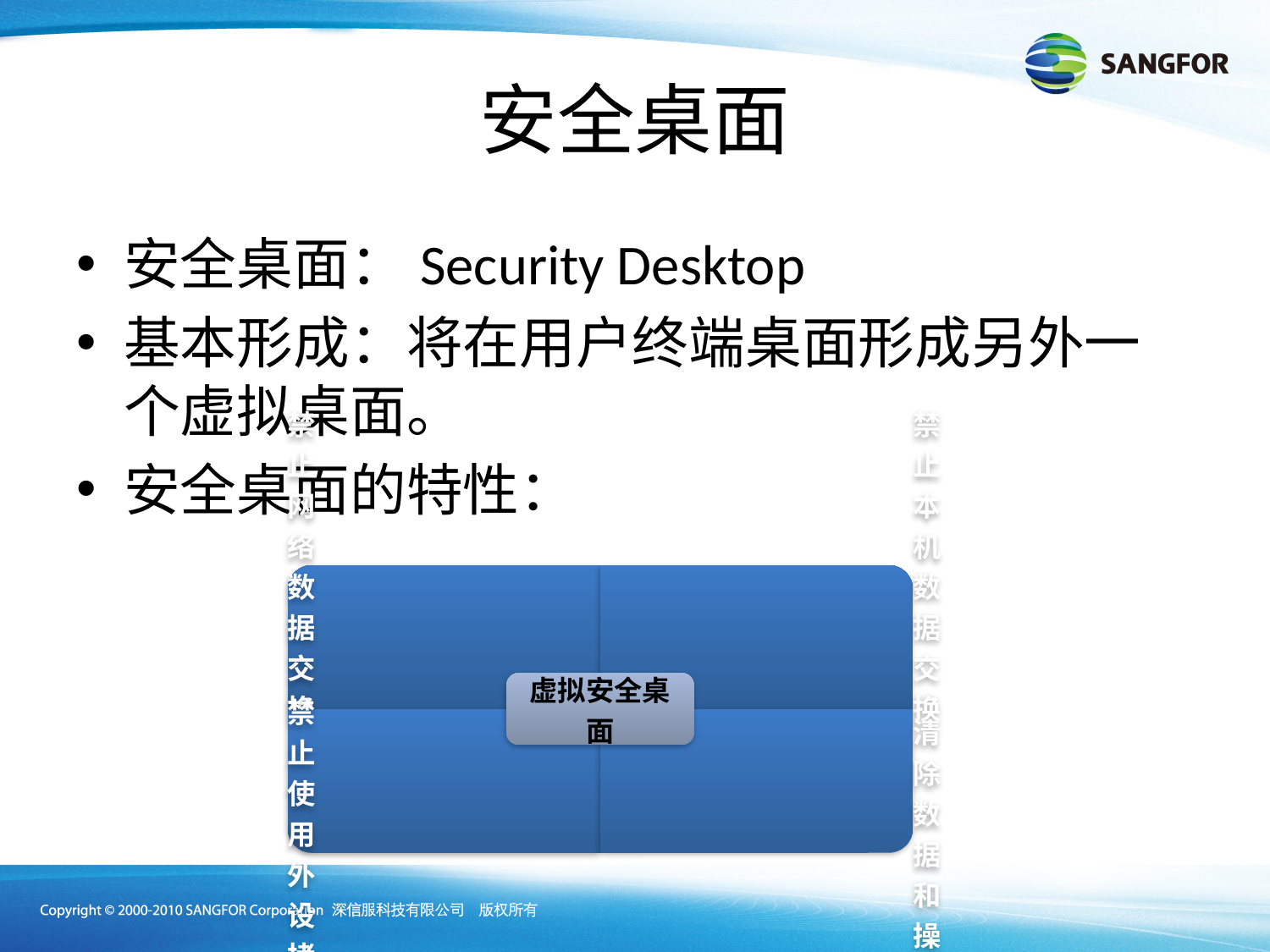

# 安全桌面
安全桌面：Security Desktop
基本形成：将在用户终端桌面形成另外一个虚拟桌面。
安全桌面的特性：

虚拟安全桌面